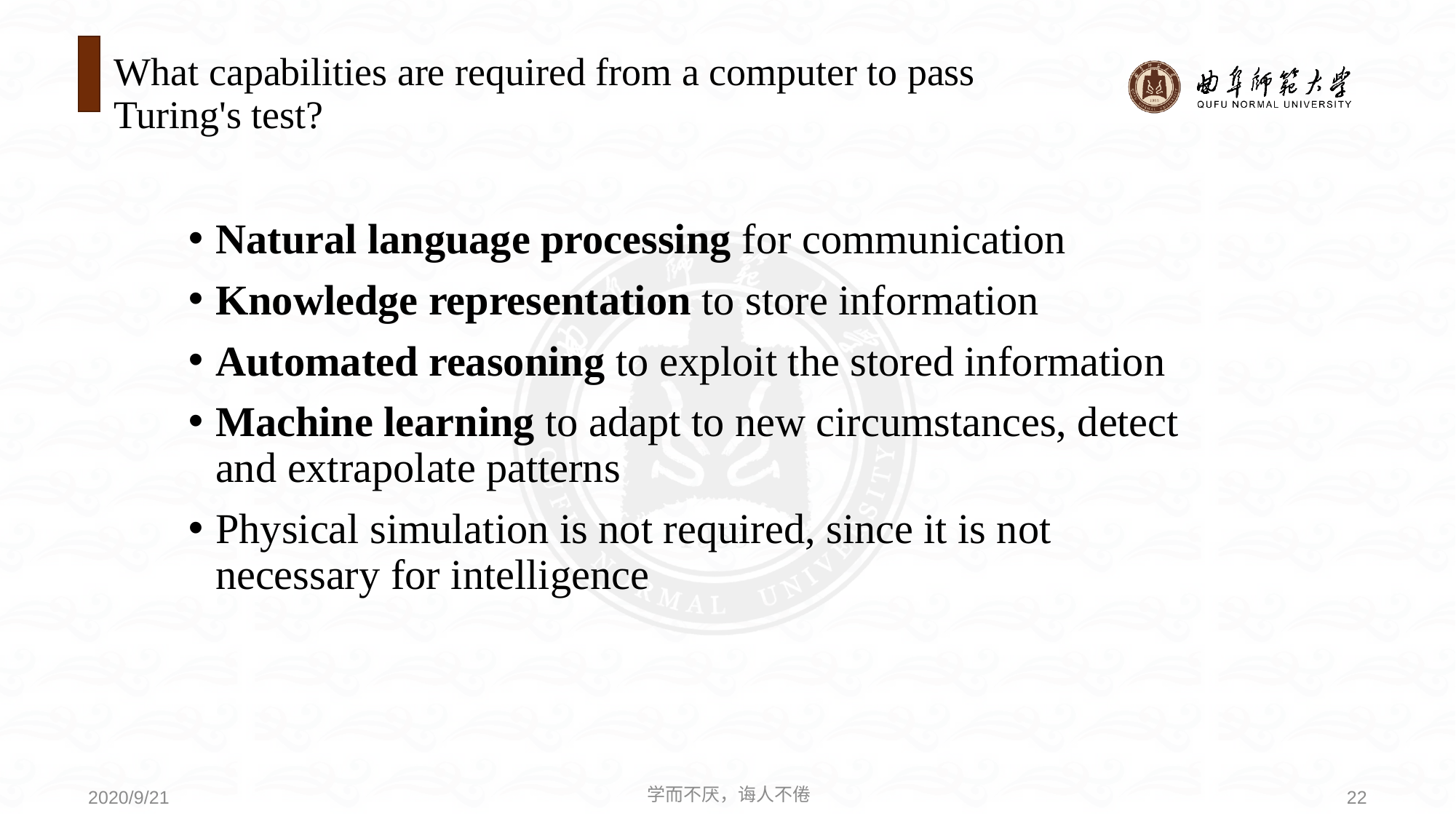

# What capabilities are required from a computer to pass Turing's test?
Natural language processing for communication
Knowledge representation to store information
Automated reasoning to exploit the stored information
Machine learning to adapt to new circumstances, detect and extrapolate patterns
Physical simulation is not required, since it is not necessary for intelligence
学而不厌，诲人不倦
22
2020/9/21